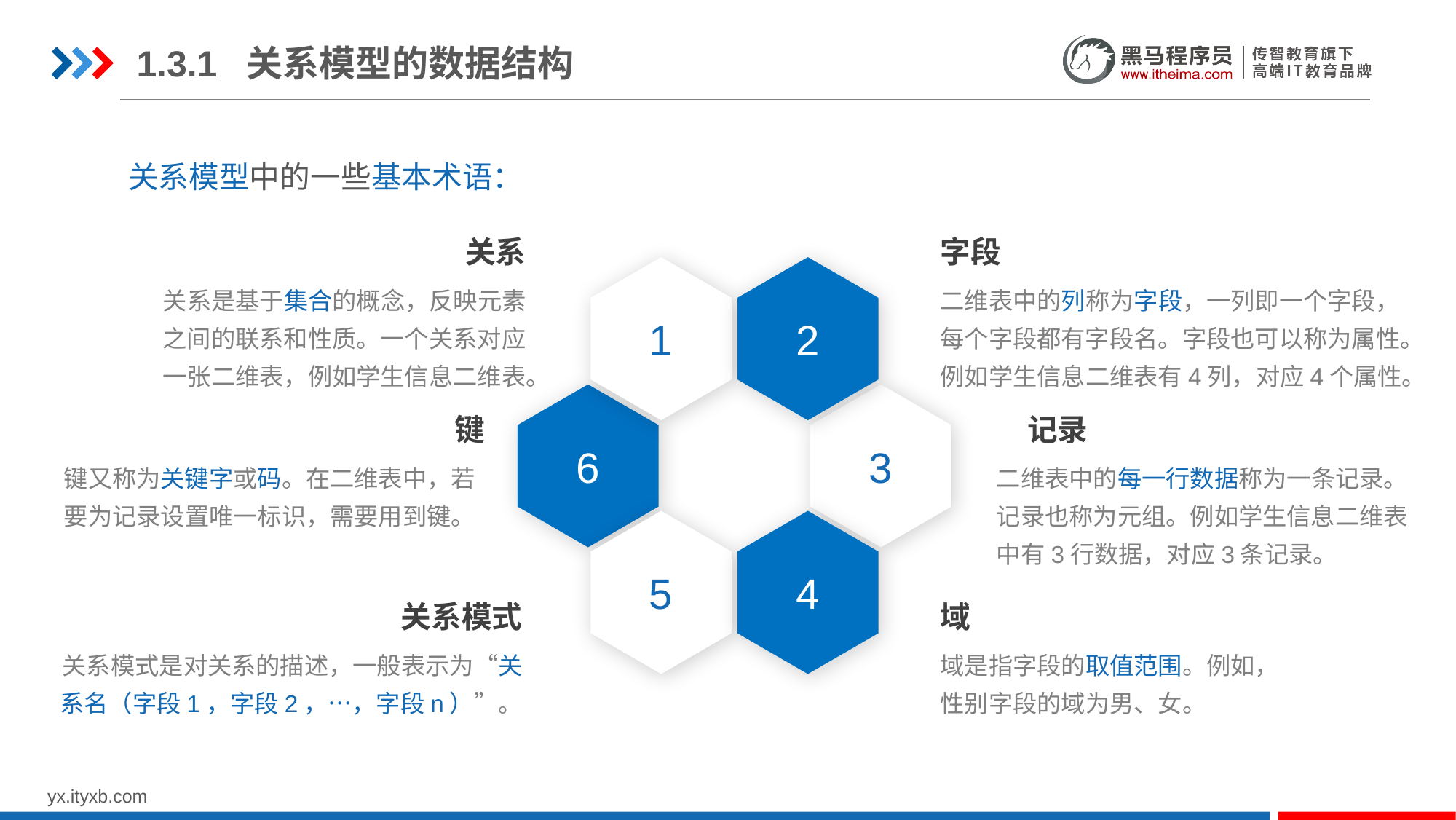

1.3.1  关系模型的数据结构
关系模型中的一些基本术语：
关系
关系是基于集合的概念，反映元素之间的联系和性质。一个关系对应一张二维表，例如学生信息二维表。
字段
二维表中的列称为字段，一列即一个字段，每个字段都有字段名。字段也可以称为属性。例如学生信息二维表有4列，对应4个属性。
1
2
6
3
5
4
键
键又称为关键字或码。在二维表中，若要为记录设置唯一标识，需要用到键。
记录
二维表中的每一行数据称为一条记录。记录也称为元组。例如学生信息二维表中有3行数据，对应3条记录。
关系模式
关系模式是对关系的描述，一般表示为“关系名（字段1，字段2，…，字段n）”。
域
域是指字段的取值范围。例如，性别字段的域为男、女。